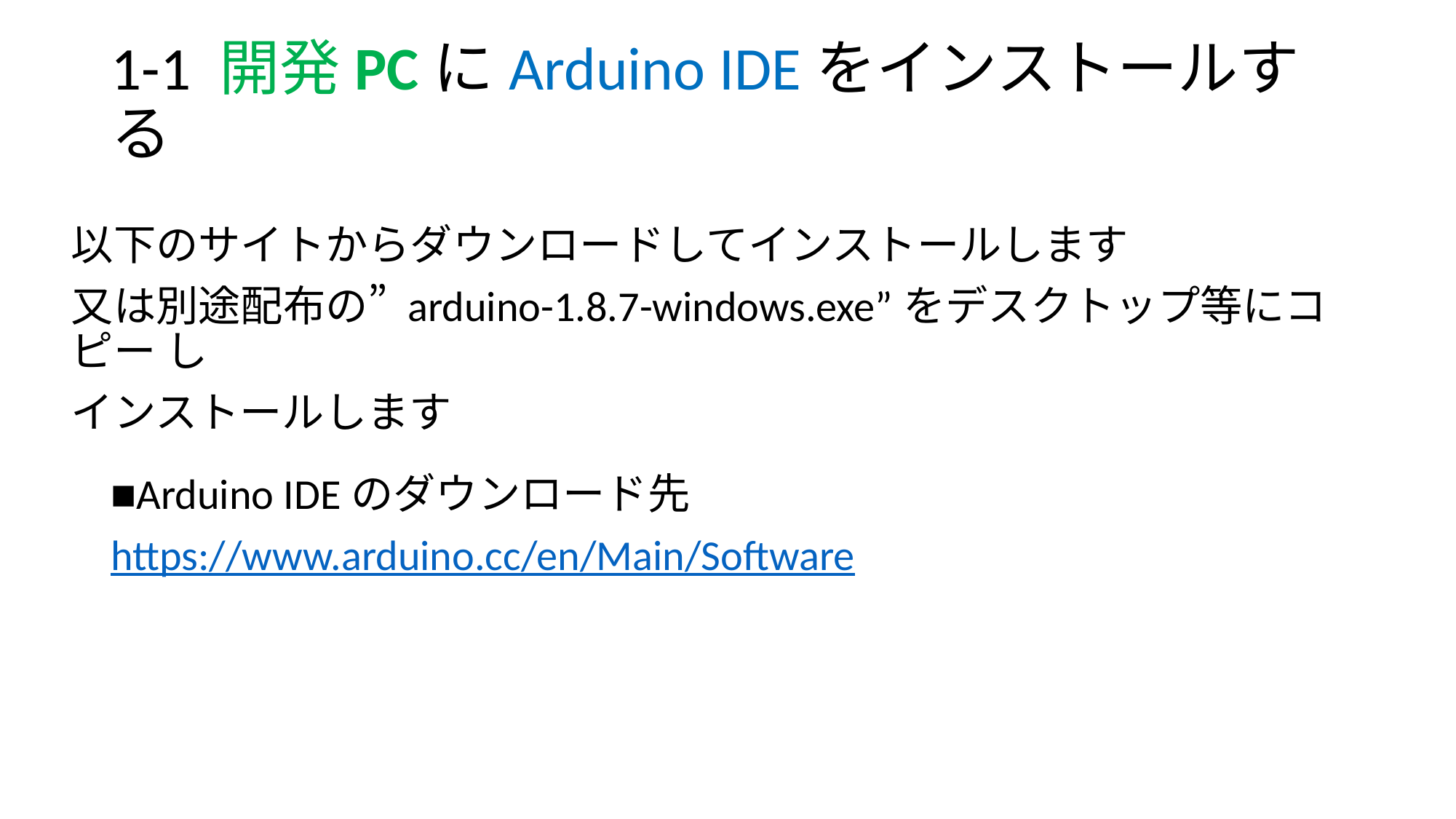

# 1-1 開発PCにArduino IDEをインストールする
以下のサイトからダウンロードしてインストールします
又は別途配布の” arduino-1.8.7-windows.exe”をデスクトップ等にコピー し
インストールします
■Arduino IDEのダウンロード先
https://www.arduino.cc/en/Main/Software